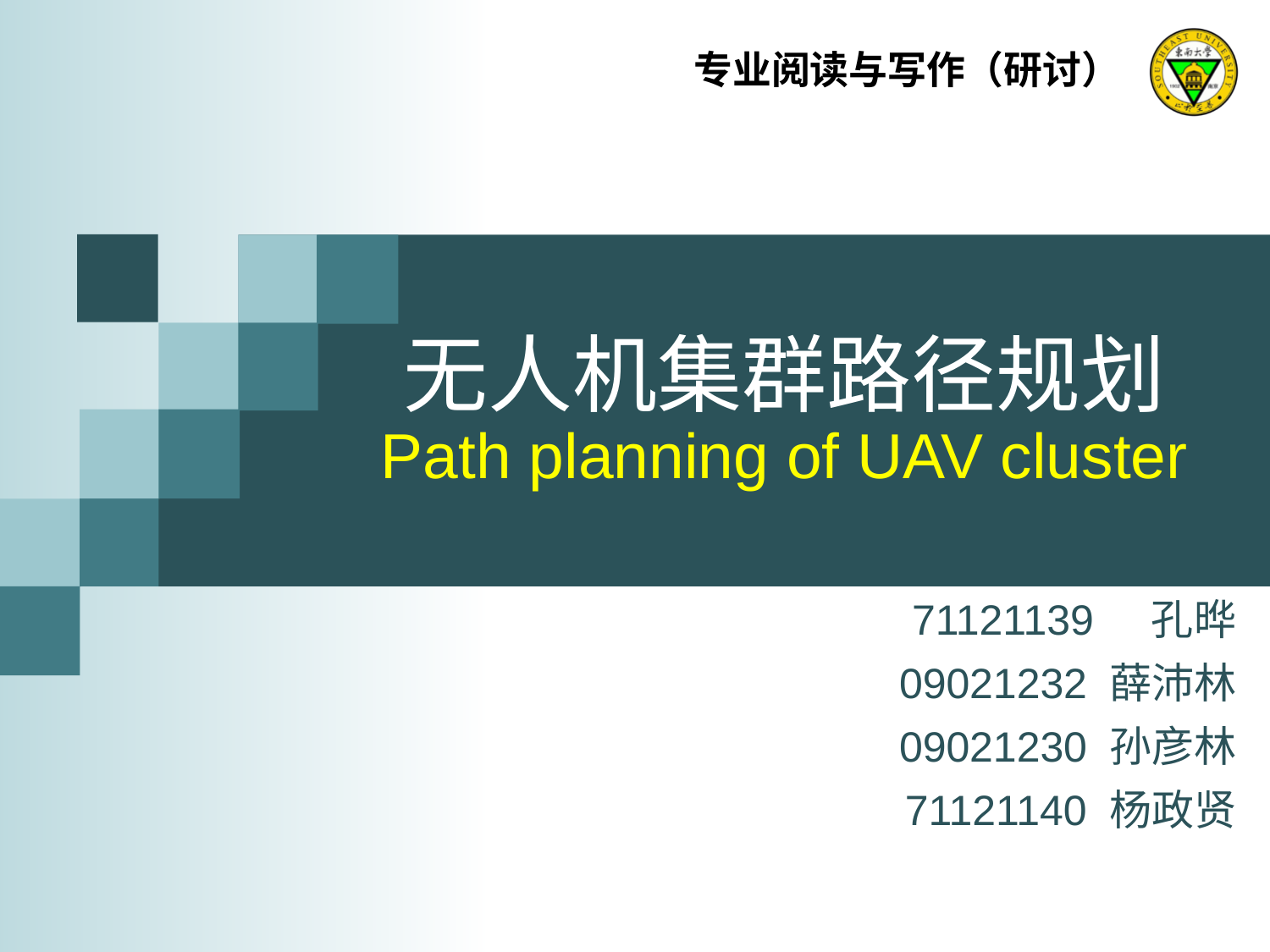

专业阅读与写作（研讨）
# 无人机集群路径规划 Path planning of UAV cluster
 71121139    孔晔
09021232 薛沛林
09021230 孙彦林
71121140 杨政贤